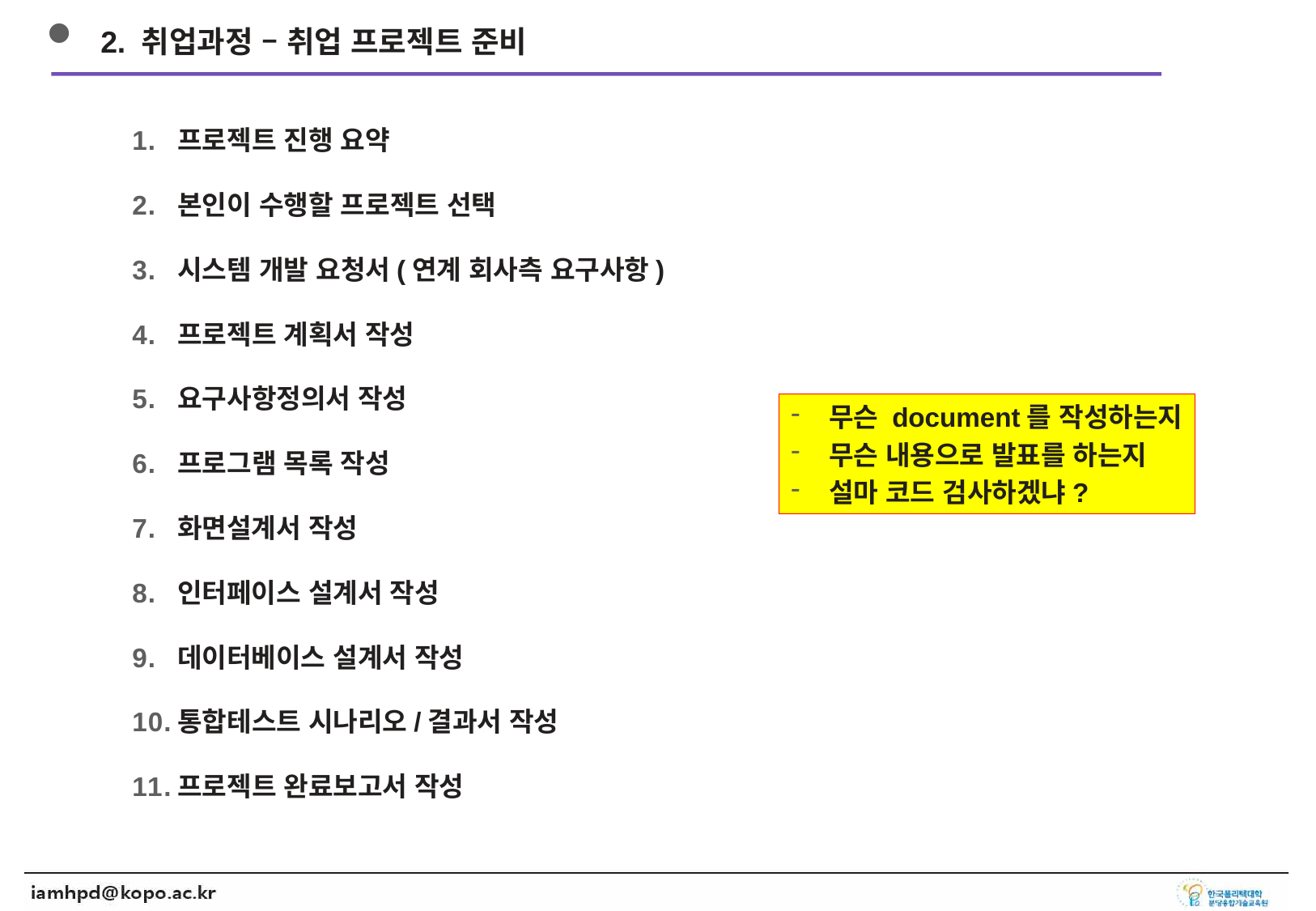

2. 취업과정 – 취업 프로젝트 준비
프로젝트 진행 요약

본인이 수행할 프로젝트 선택

시스템 개발 요청서(연계 회사측 요구사항)

프로젝트 계획서 작성

요구사항정의서 작성

프로그램 목록 작성

화면설계서 작성

인터페이스 설계서 작성

데이터베이스 설계서 작성

통합테스트 시나리오/결과서 작성

프로젝트 완료보고서 작성
무슨 document를 작성하는지
무슨 내용으로 발표를 하는지
설마 코드 검사하겠냐?